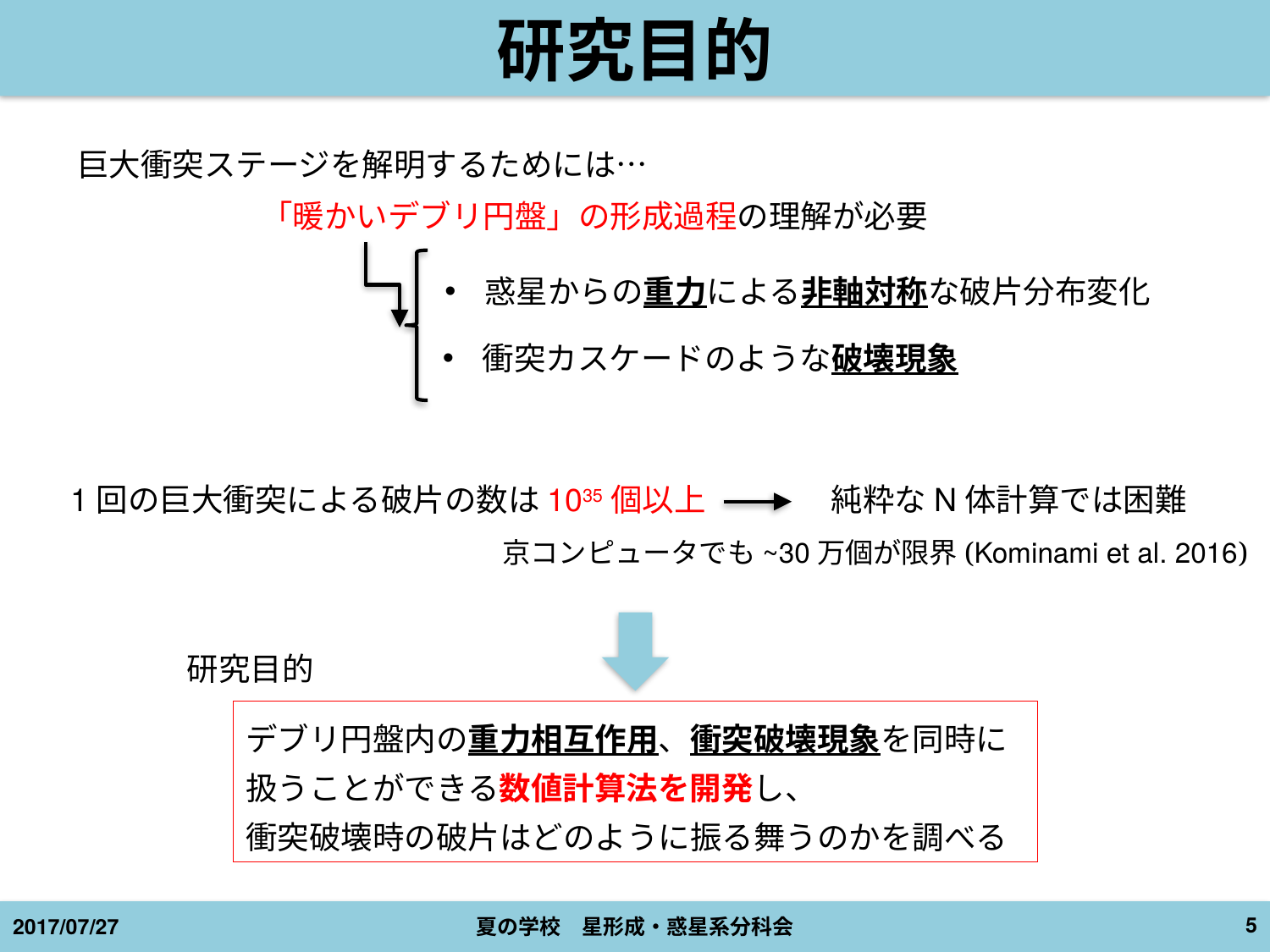

# 研究目的
巨大衝突ステージを解明するためには…
「暖かいデブリ円盤」の形成過程の理解が必要

惑星からの重力による非軸対称な破片分布変化
衝突カスケードのような破壊現象
1回の巨大衝突による破片の数は1035個以上
純粋なN体計算では困難
京コンピュータでも~30万個が限界(Kominami et al. 2016)

研究目的
デブリ円盤内の重力相互作用、衝突破壊現象を同時に扱うことができる数値計算法を開発し、
衝突破壊時の破片はどのように振る舞うのかを調べる
2017/07/27
夏の学校　星形成・惑星系分科会
5